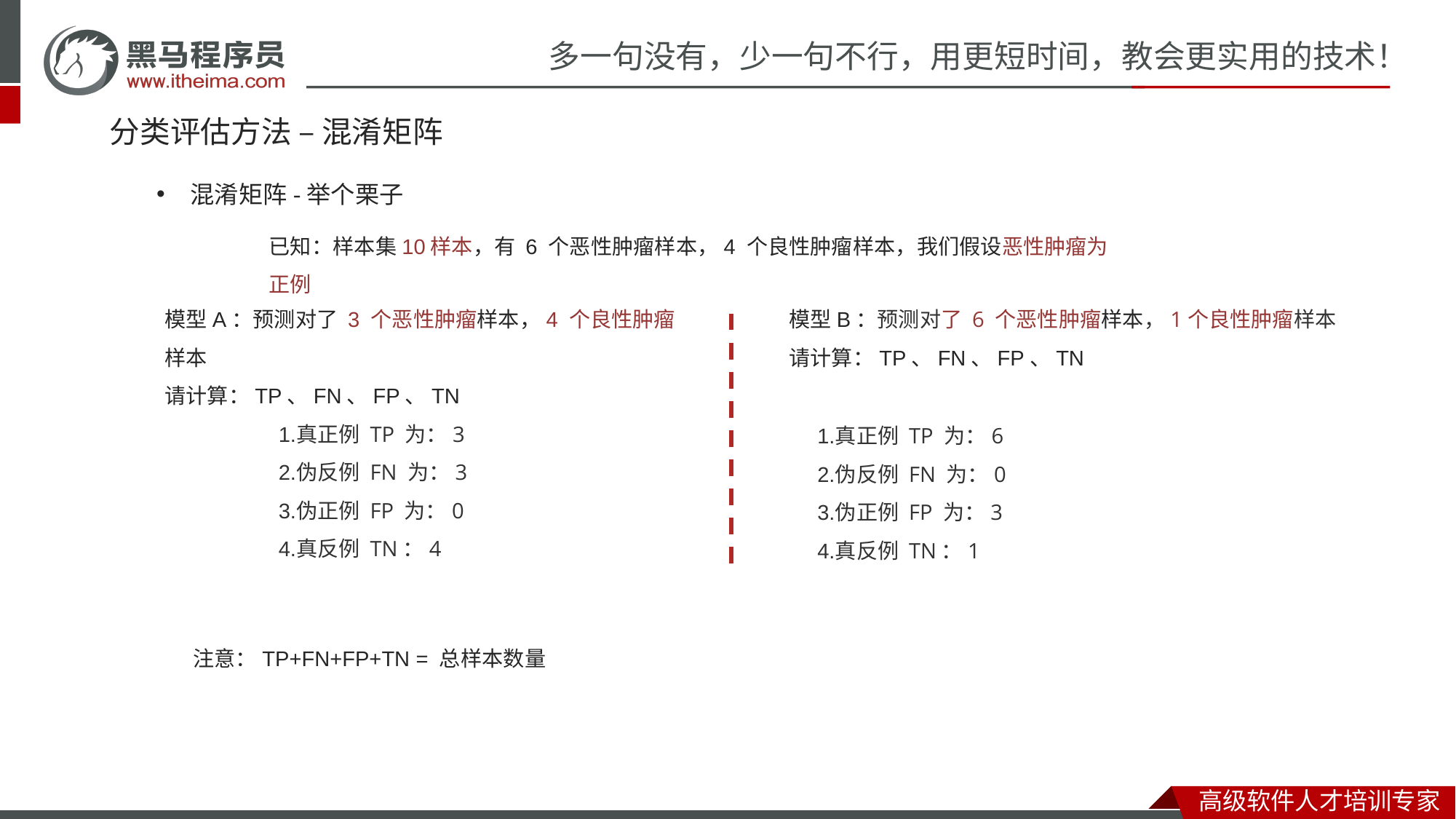

# 分类评估方法 – 混淆矩阵
混淆矩阵-举个栗子
已知：样本集10样本，有 6 个恶性肿瘤样本，4 个良性肿瘤样本，我们假设恶性肿瘤为正例
模型A：预测对了 3 个恶性肿瘤样本，4 个良性肿瘤样本
请计算：TP、FN、FP、TN
模型B：预测对了 6 个恶性肿瘤样本，1个良性肿瘤样本
请计算：TP、FN、FP、TN
真正例 TP 为：3
伪反例 FN 为：3
伪正例 FP 为：0
真反例 TN：4
真正例 TP 为：6
伪反例 FN 为：0
伪正例 FP 为：3
真反例 TN：1
注意：TP+FN+FP+TN = 总样本数量